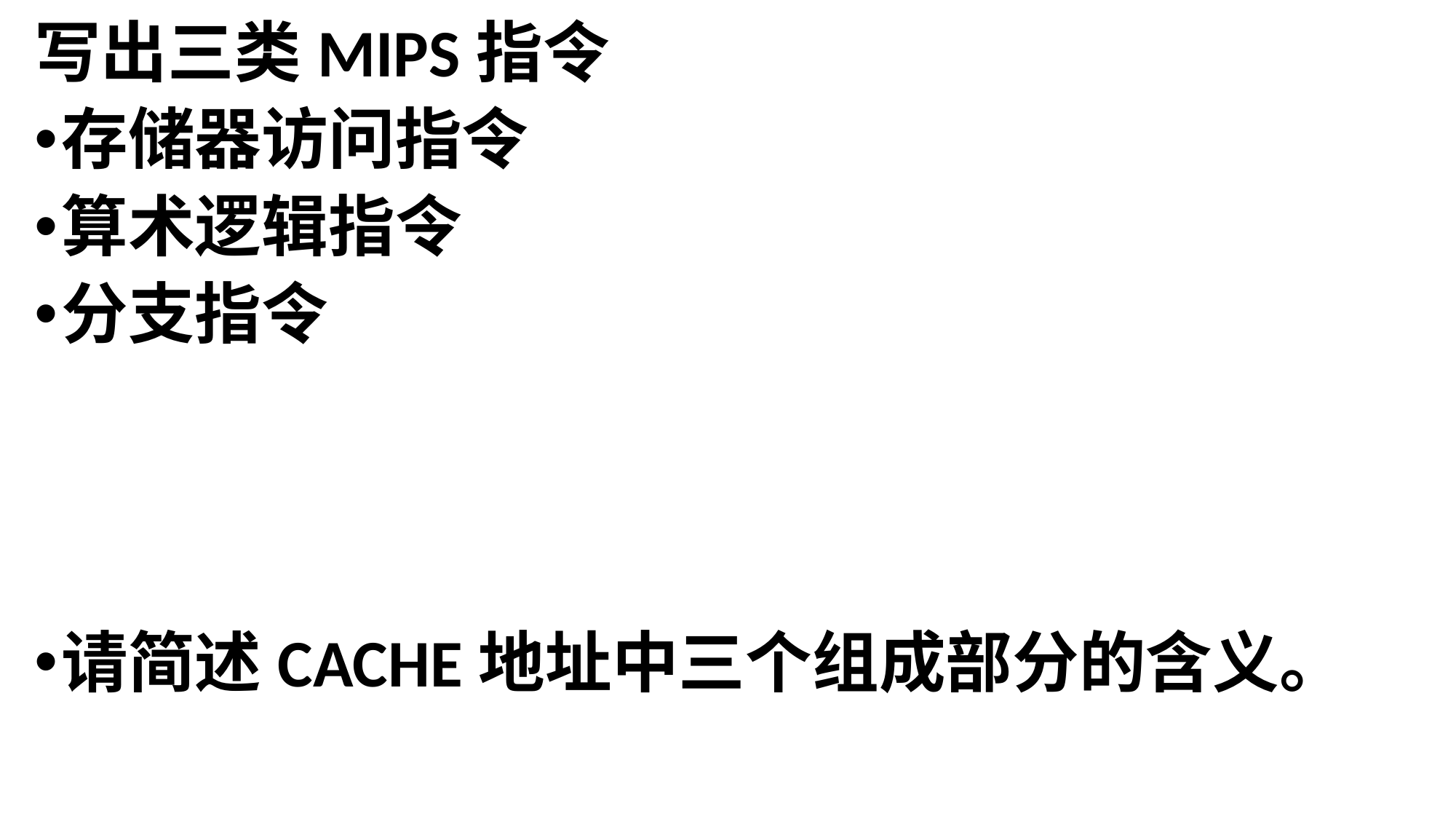

写出三类MIPS指令
存储器访问指令
算术逻辑指令
分支指令

请简述CACHE地址中三个组成部分的含义。